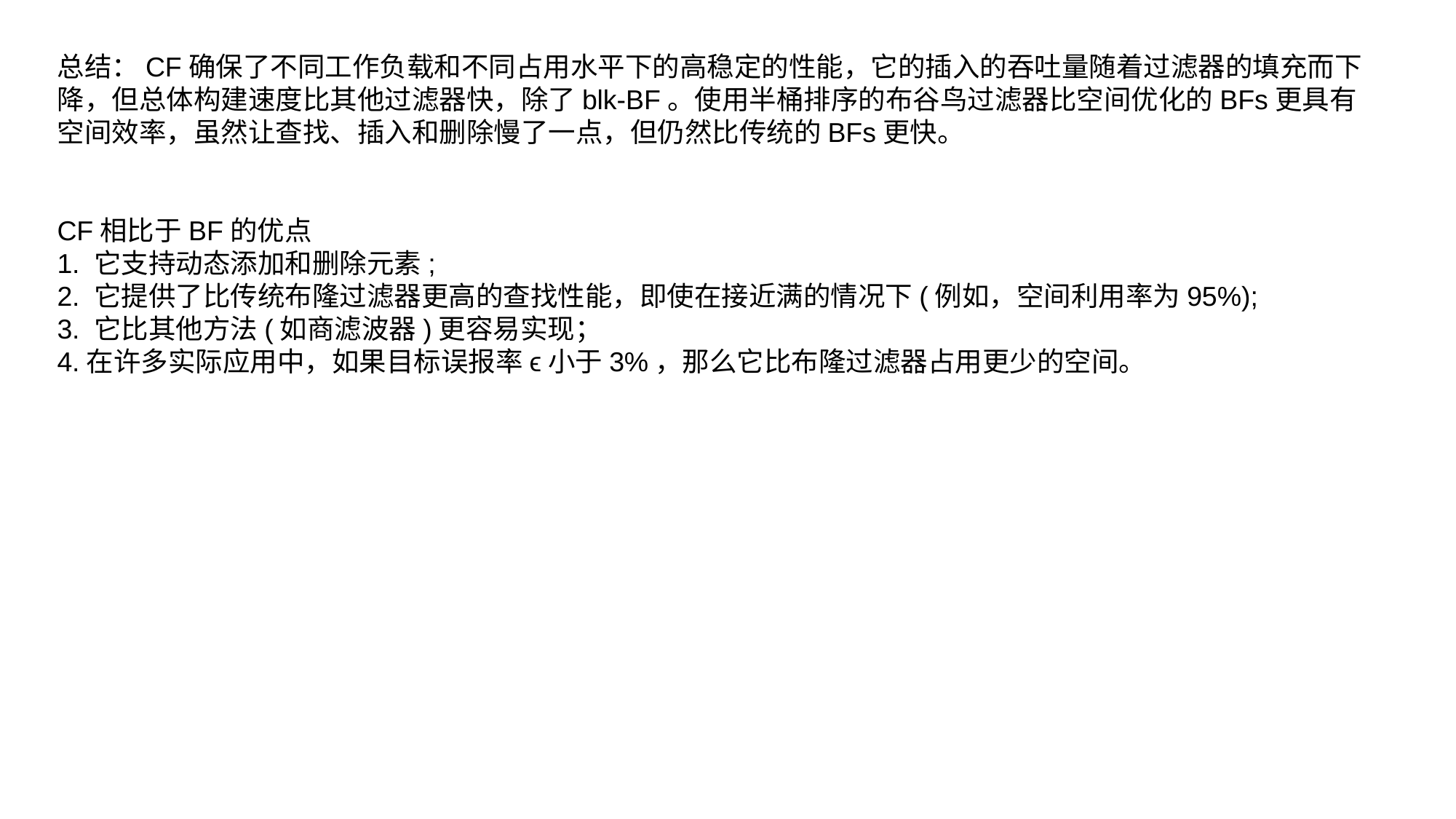

总结：CF确保了不同工作负载和不同占用水平下的高稳定的性能，它的插入的吞吐量随着过滤器的填充而下降，但总体构建速度比其他过滤器快，除了blk-BF。使用半桶排序的布谷鸟过滤器比空间优化的BFs更具有空间效率，虽然让查找、插入和删除慢了一点，但仍然比传统的BFs更快。

CF相比于BF的优点
1. 它支持动态添加和删除元素;
2. 它提供了比传统布隆过滤器更高的查找性能，即使在接近满的情况下(例如，空间利用率为95%);
3. 它比其他方法(如商滤波器)更容易实现；
4.在许多实际应用中，如果目标误报率ϵ小于3%，那么它比布隆过滤器占用更少的空间。